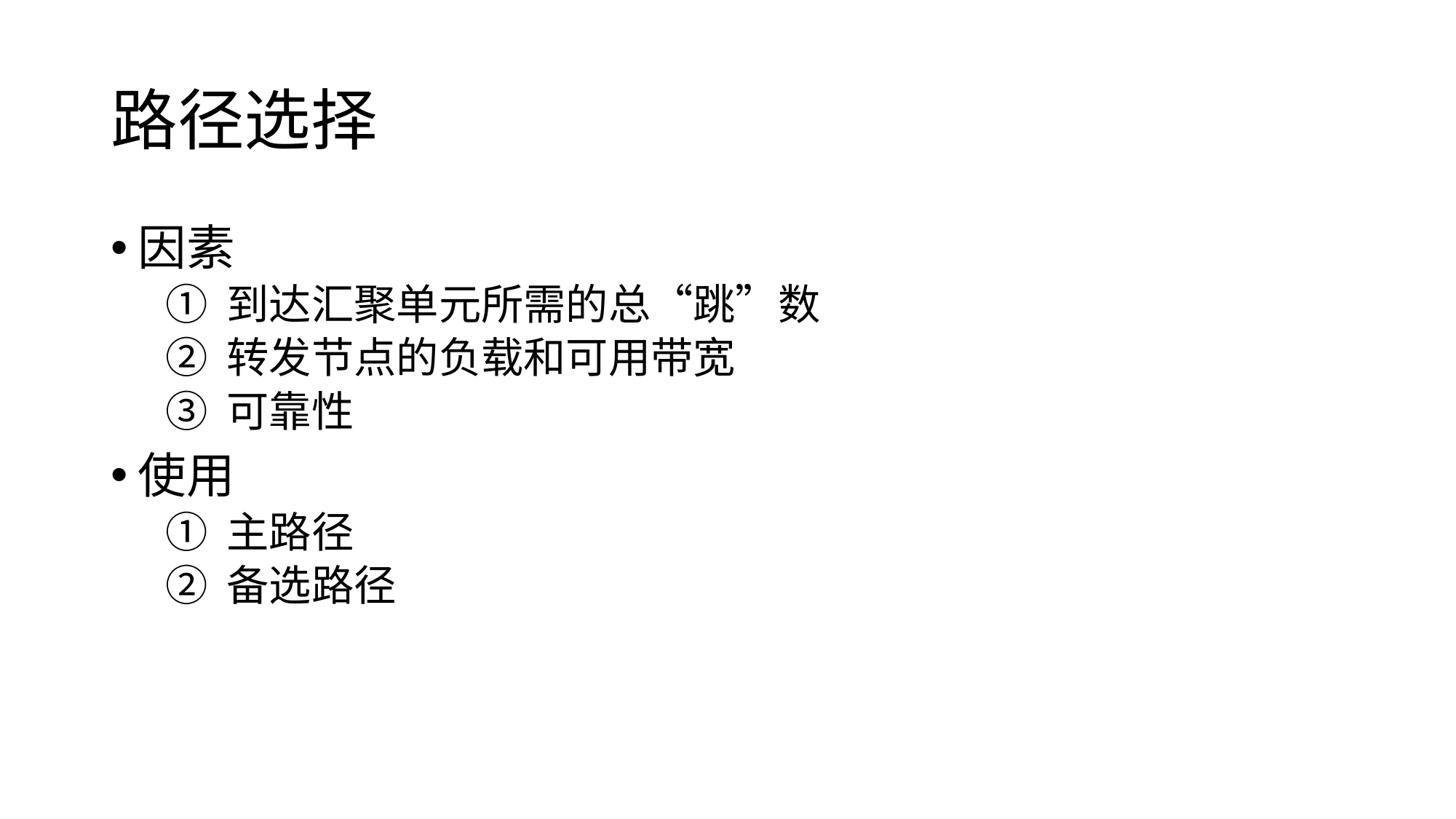

# 路径选择
因素
到达汇聚单元所需的总“跳”数
转发节点的负载和可用带宽
可靠性
使用
主路径
备选路径